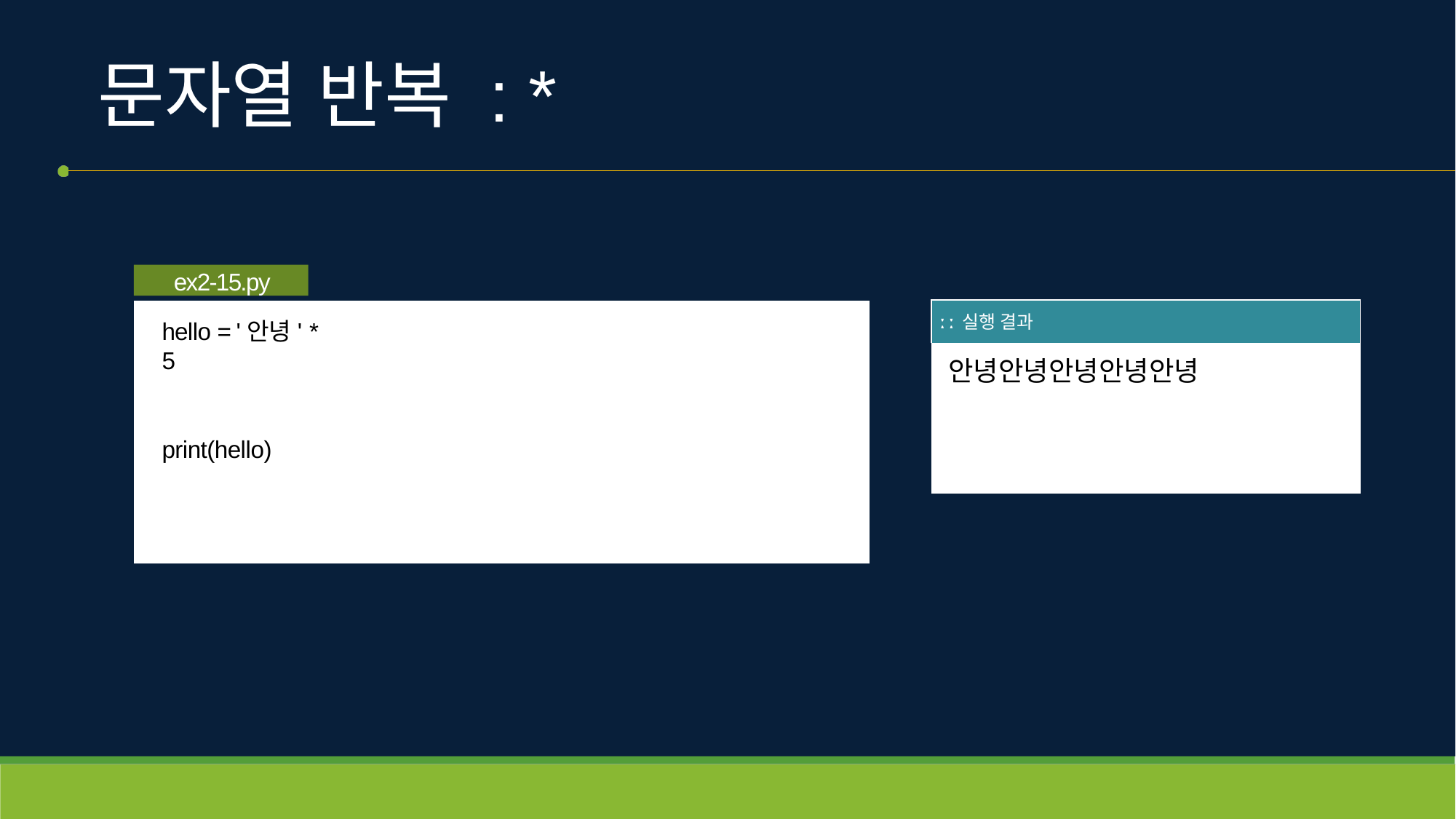

# 문자열 반복 : *

ex2-15.py
| ː ː 실행 결과 |
| --- |
| 안녕안녕안녕안녕안녕 |

hello = '안녕' * 5

print(hello)